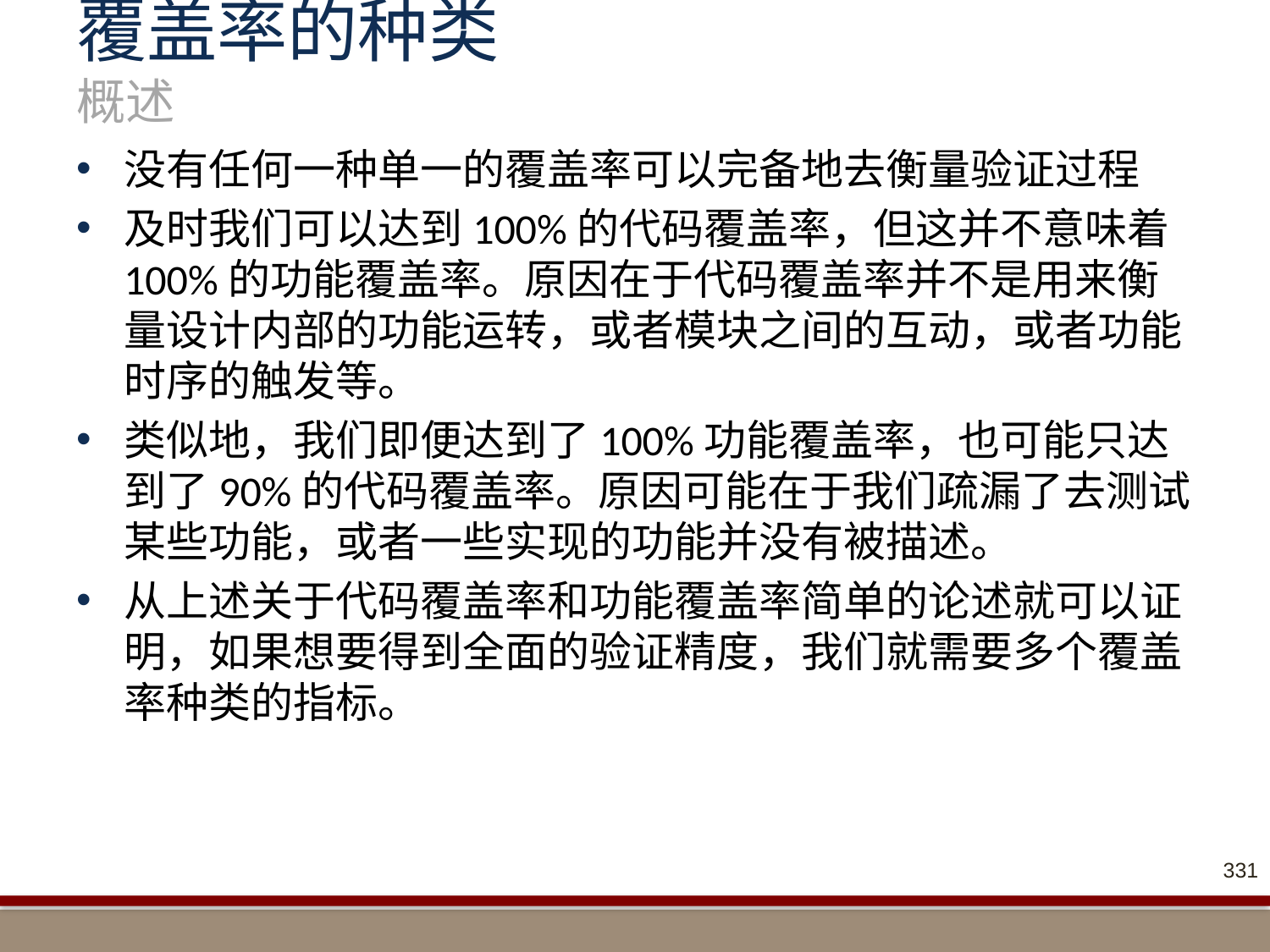

# 覆盖率的种类 概述
没有任何一种单一的覆盖率可以完备地去衡量验证过程
及时我们可以达到100%的代码覆盖率，但这并不意味着100%的功能覆盖率。原因在于代码覆盖率并不是用来衡量设计内部的功能运转，或者模块之间的互动，或者功能时序的触发等。
类似地，我们即便达到了100%功能覆盖率，也可能只达到了90%的代码覆盖率。原因可能在于我们疏漏了去测试某些功能，或者一些实现的功能并没有被描述。
从上述关于代码覆盖率和功能覆盖率简单的论述就可以证明，如果想要得到全面的验证精度，我们就需要多个覆盖率种类的指标。

331